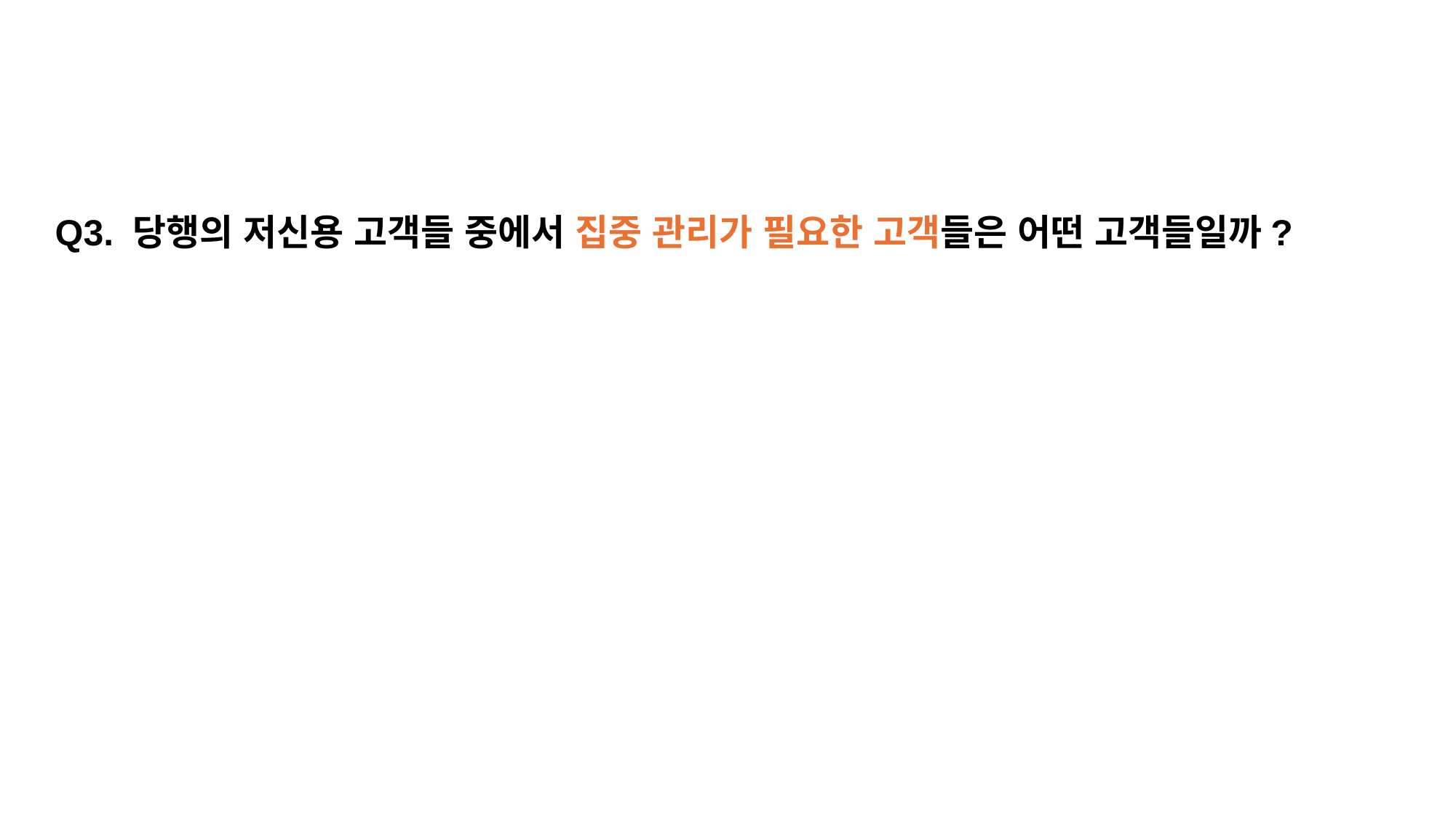

Q3. 당행의 저신용 고객들 중에서 집중 관리가 필요한 고객들은 어떤 고객들일까?